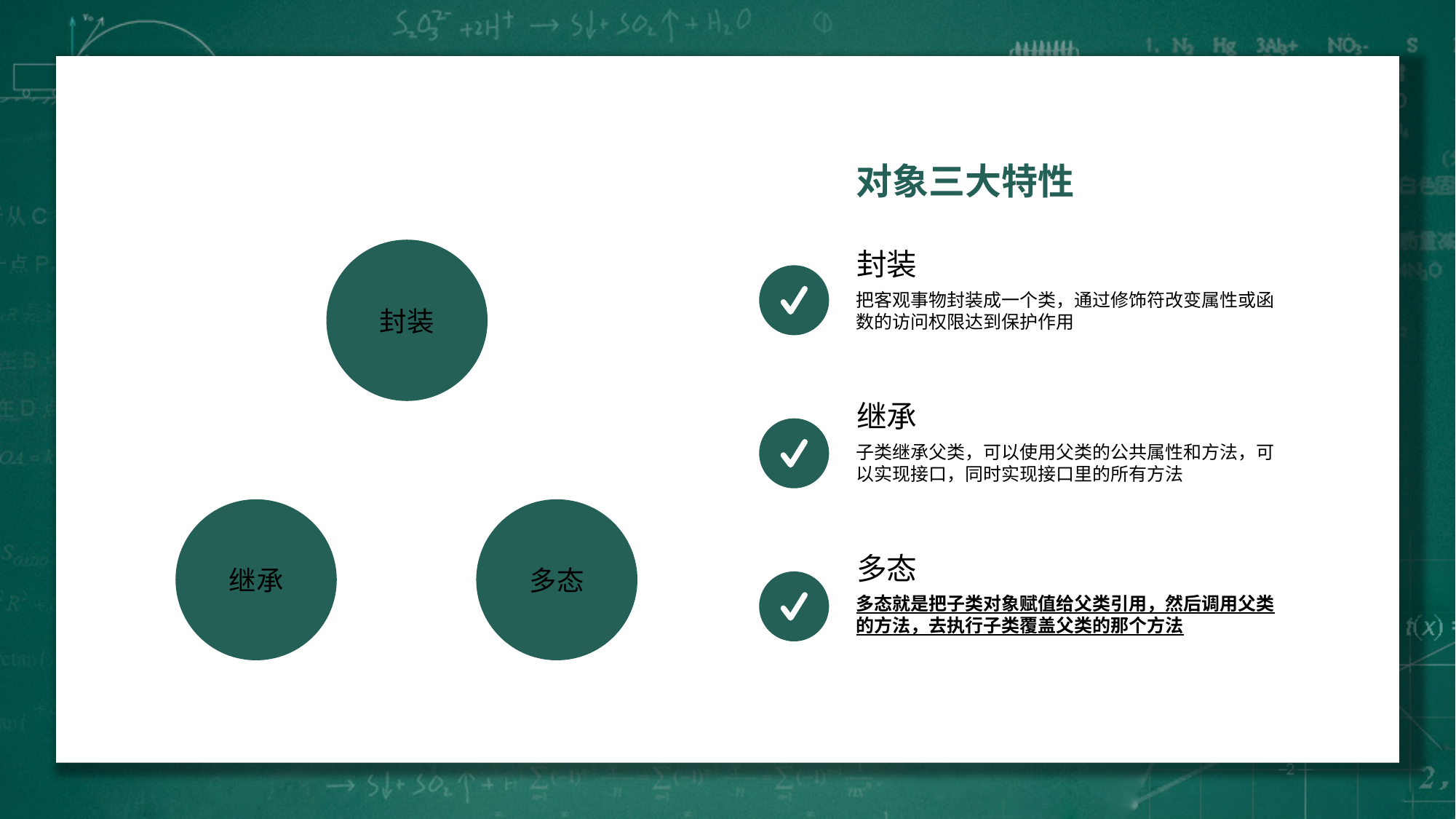

对象三大特性
封装
继承
多态
封装
把客观事物封装成一个类，通过修饰符改变属性或函数的访问权限达到保护作用

继承
子类继承父类，可以使用父类的公共属性和方法，可以实现接口，同时实现接口里的所有方法

多态
多态就是把子类对象赋值给父类引用，然后调用父类的方法，去执行子类覆盖父类的那个方法